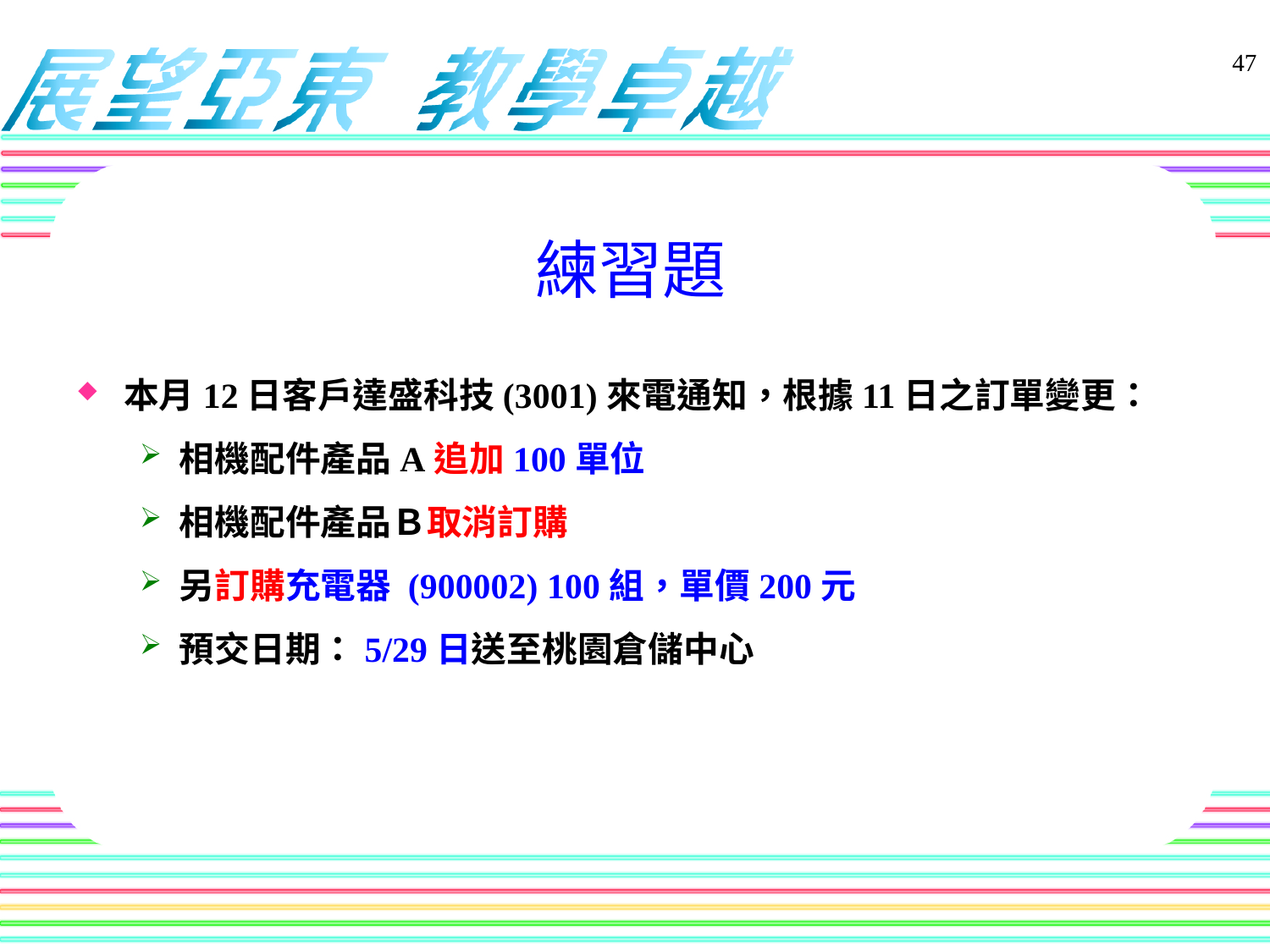

練習題
本月12日客戶達盛科技(3001)來電通知，根據11日之訂單變更：
相機配件產品A追加100單位
相機配件產品Ｂ取消訂購
另訂購充電器 (900002) 100組，單價200元
預交日期：5/29日送至桃園倉儲中心
47